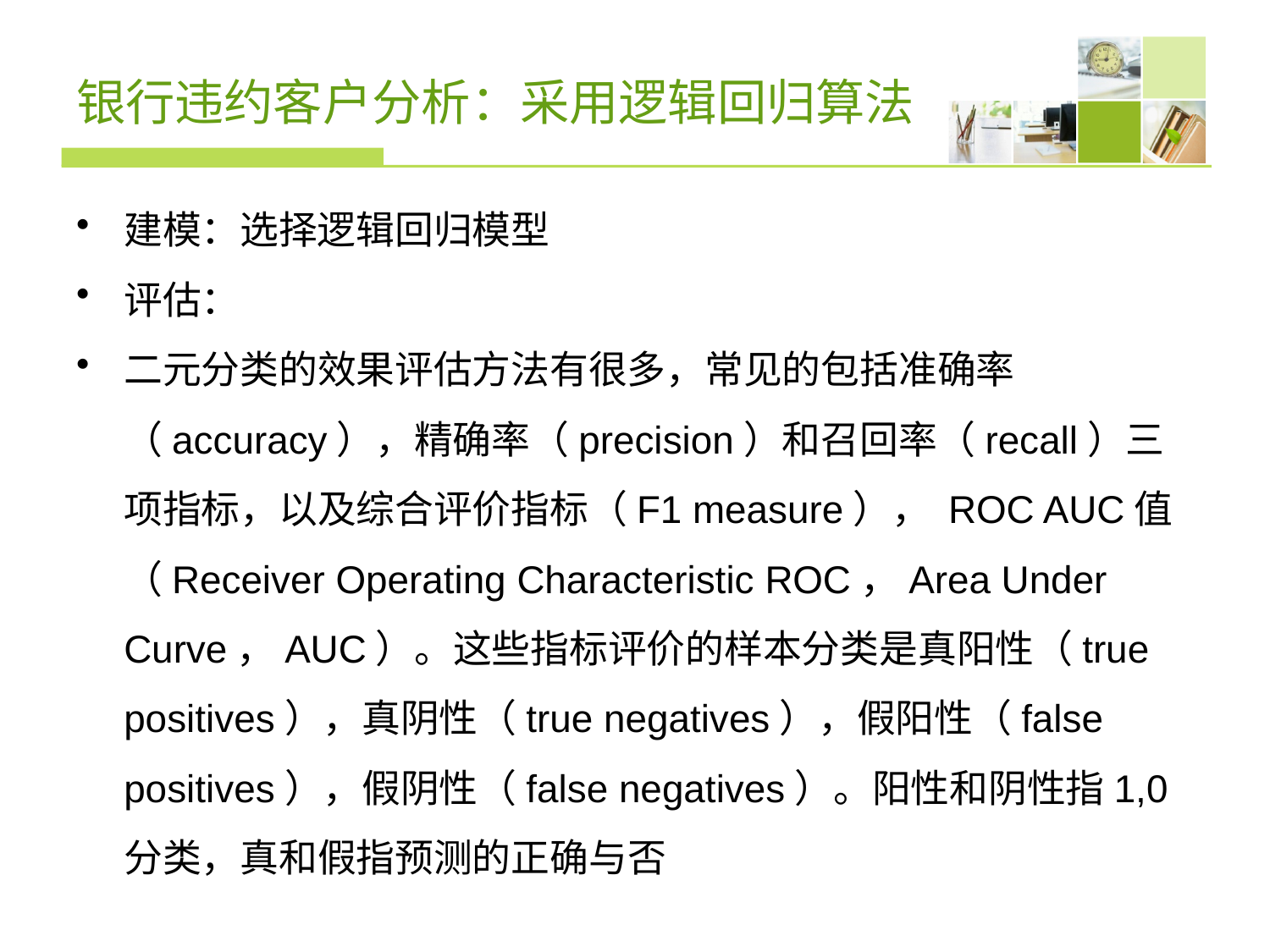

# 银行违约客户分析：采用逻辑回归算法
建模：选择逻辑回归模型
评估：
二元分类的效果评估方法有很多，常见的包括准确率（accuracy），精确率（precision）和召回率（recall）三项指标，以及综合评价指标（F1 measure）， ROC AUC值（Receiver Operating Characteristic ROC，Area Under Curve，AUC）。这些指标评价的样本分类是真阳性（true positives），真阴性（true negatives），假阳性（false positives），假阴性（false negatives）。阳性和阴性指1,0分类，真和假指预测的正确与否